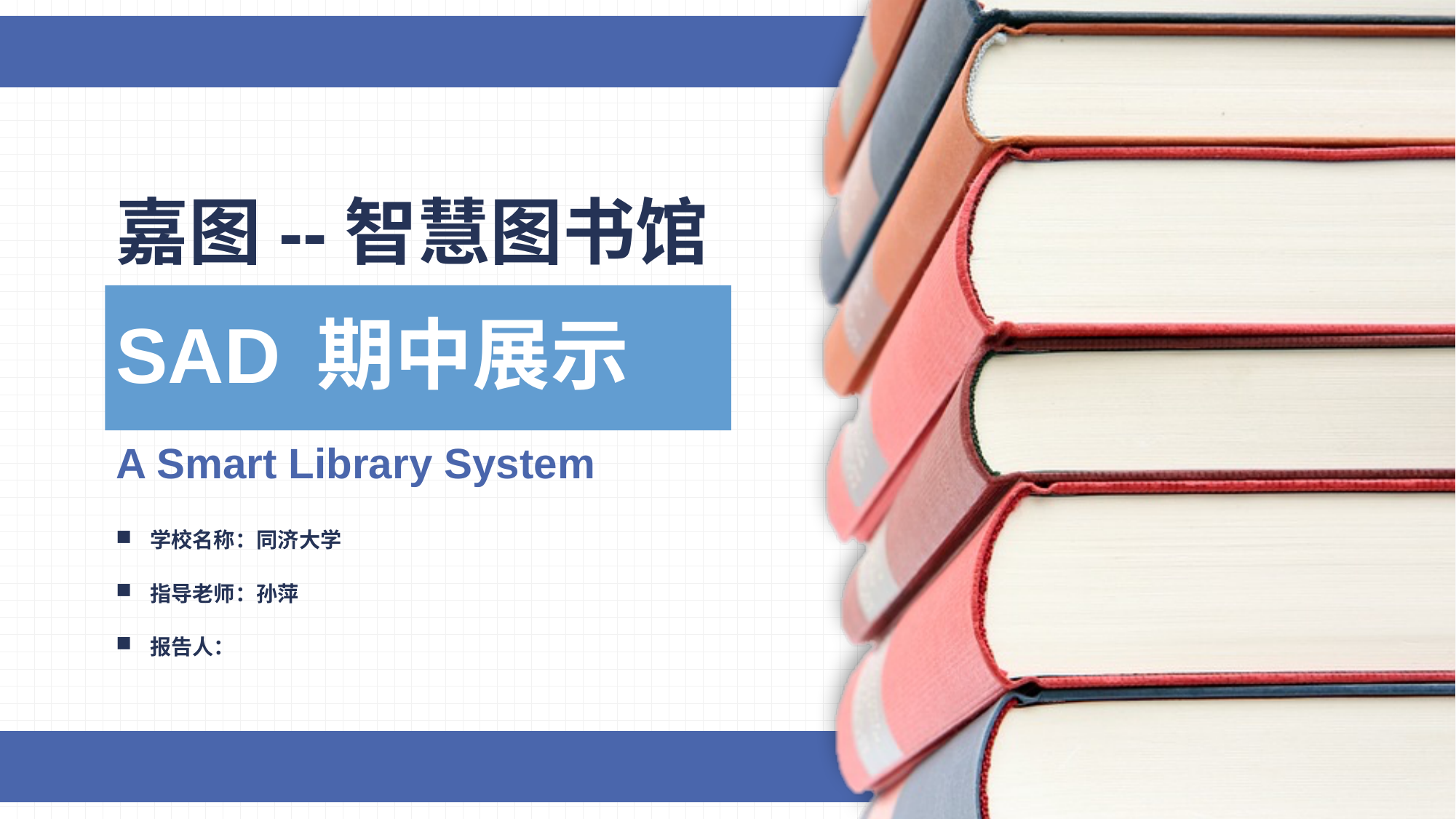

嘉图--智慧图书馆
SAD 期中展示
A Smart Library System
学校名称：同济大学
指导老师：孙萍
报告人：